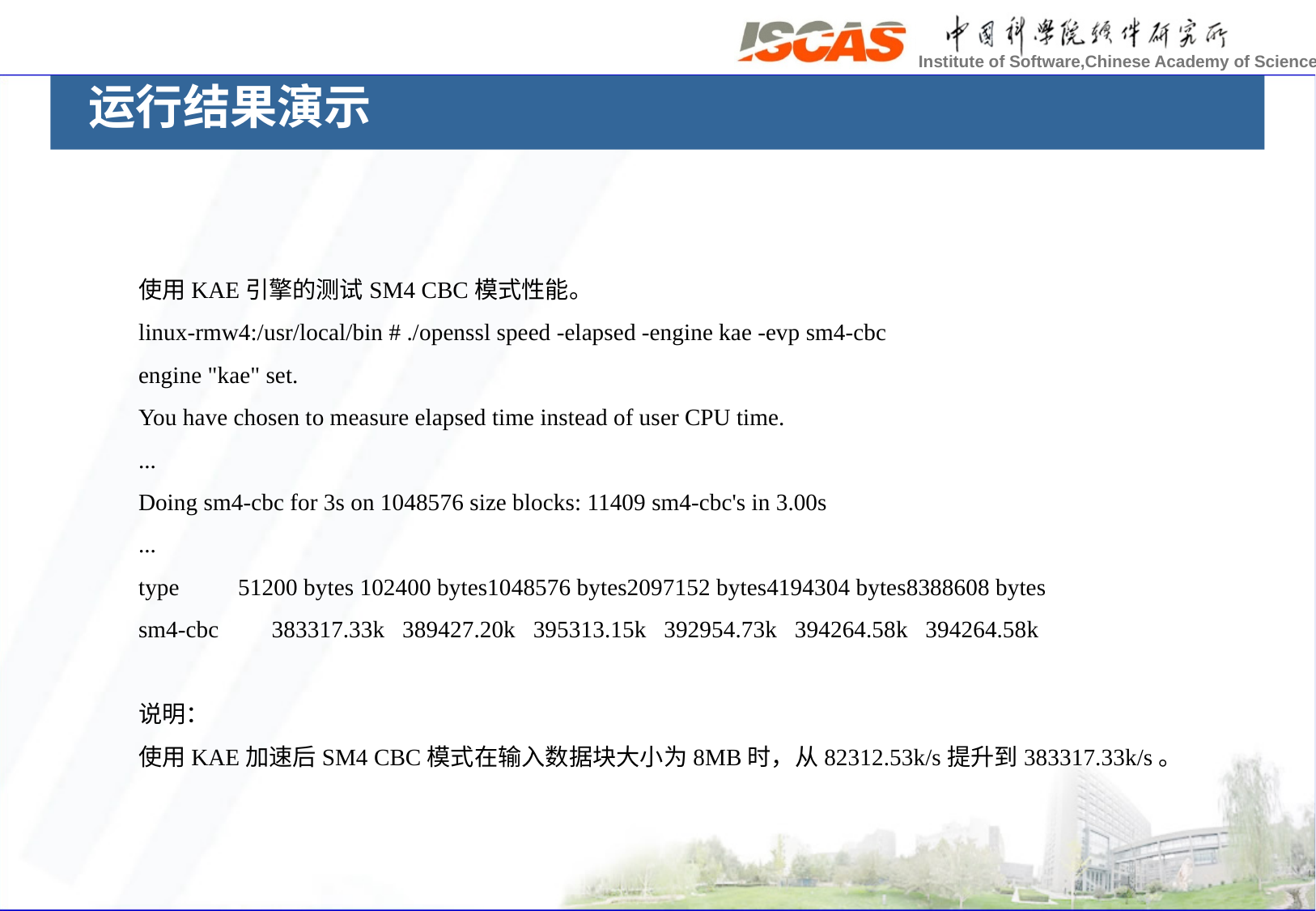

运行结果演示
使用KAE引擎的测试SM4 CBC模式性能。
linux-rmw4:/usr/local/bin # ./openssl speed -elapsed -engine kae -evp sm4-cbc
engine "kae" set.
You have chosen to measure elapsed time instead of user CPU time.
...
Doing sm4-cbc for 3s on 1048576 size blocks: 11409 sm4-cbc's in 3.00s
...
type          51200 bytes 102400 bytes1048576 bytes2097152 bytes4194304 bytes8388608 bytes
sm4-cbc         383317.33k   389427.20k   395313.15k   392954.73k   394264.58k   394264.58k

说明：
使用KAE加速后SM4 CBC模式在输入数据块大小为8MB时，从82312.53k/s提升到383317.33k/s。